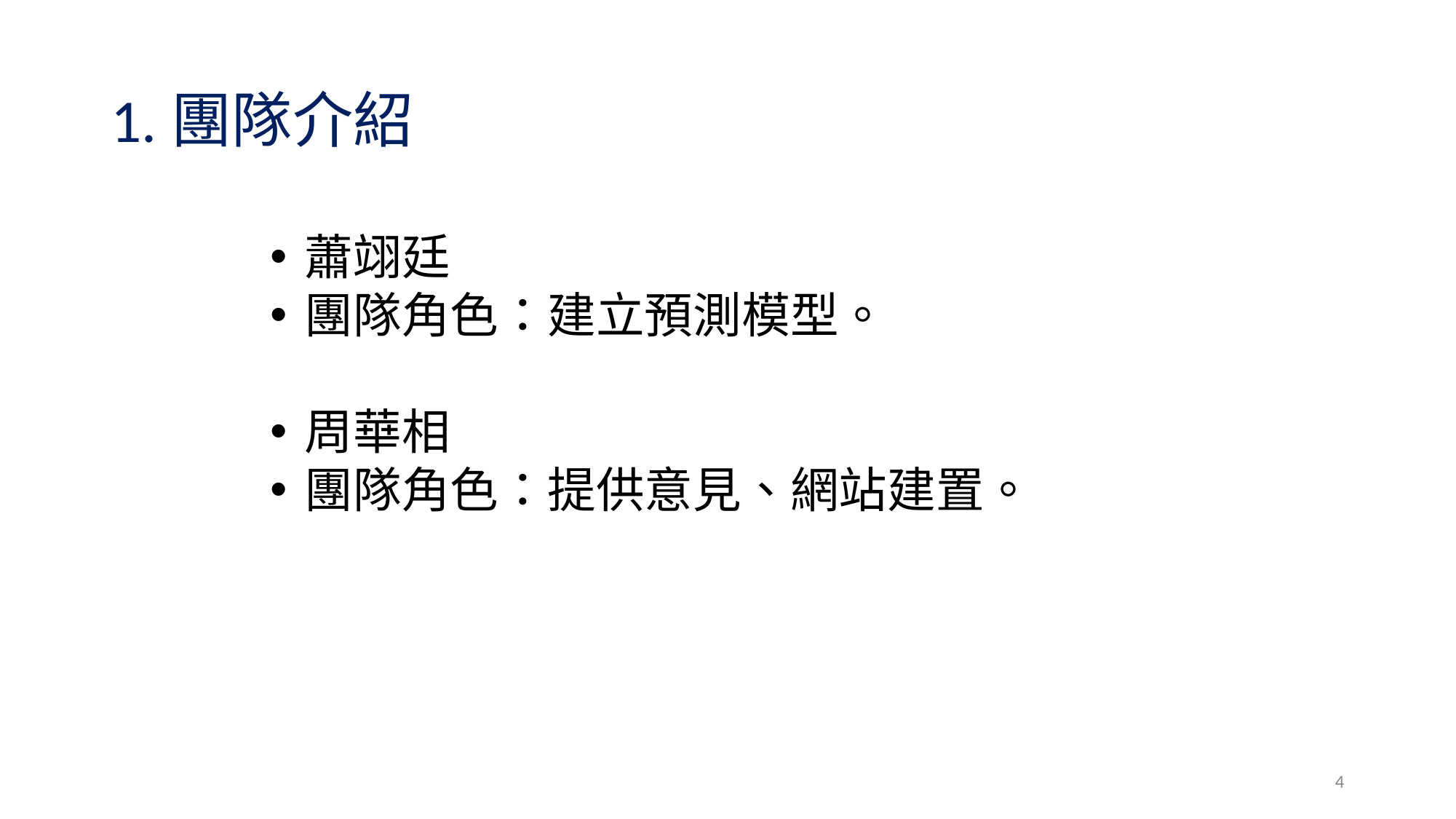

# 1.團隊介紹
蕭翊廷
團隊角色：建立預測模型。

周華相
團隊角色：提供意見、網站建置。
4